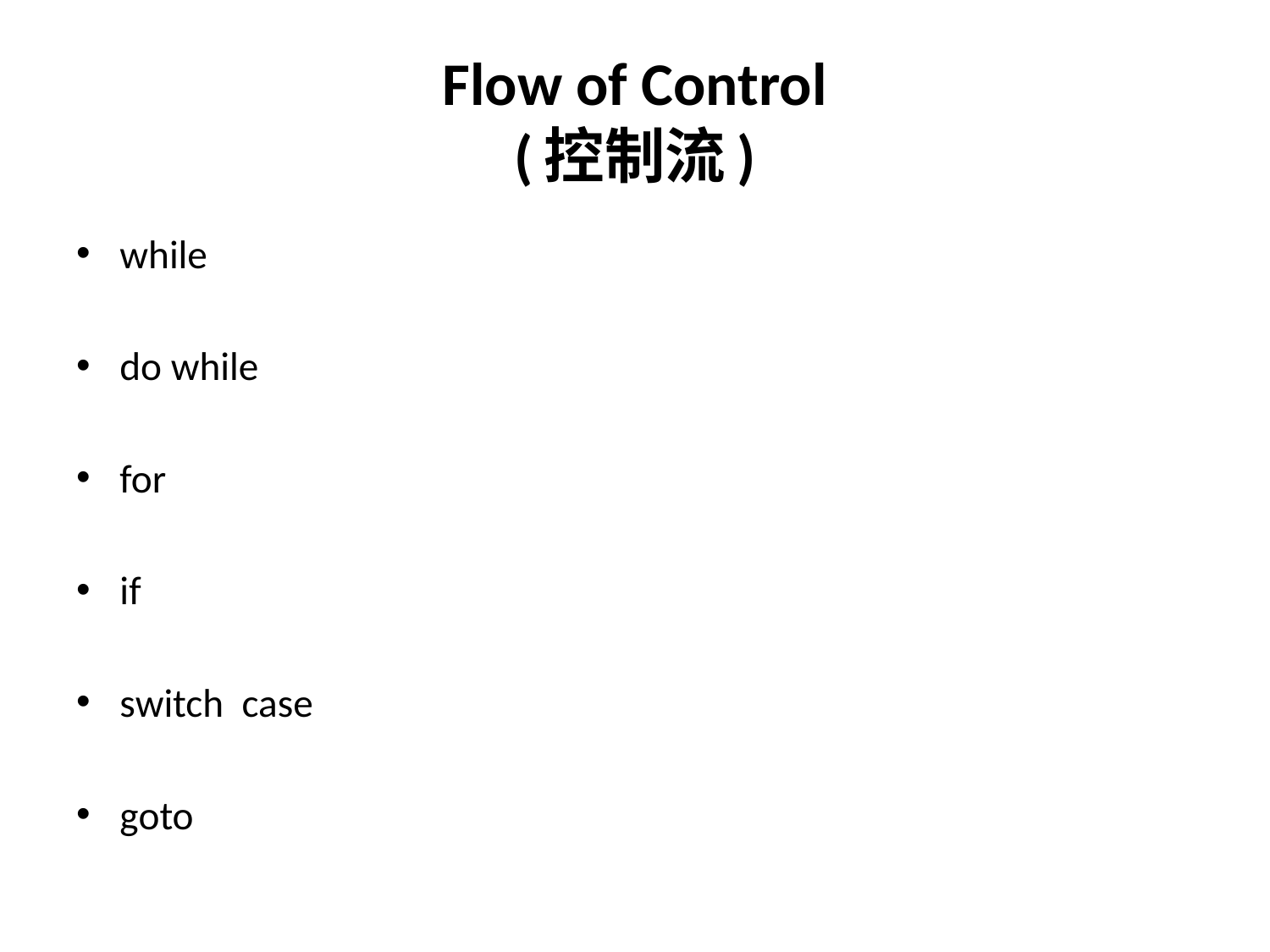

# Flow of Control (控制流)
while

do while

for

if

switch  case

goto